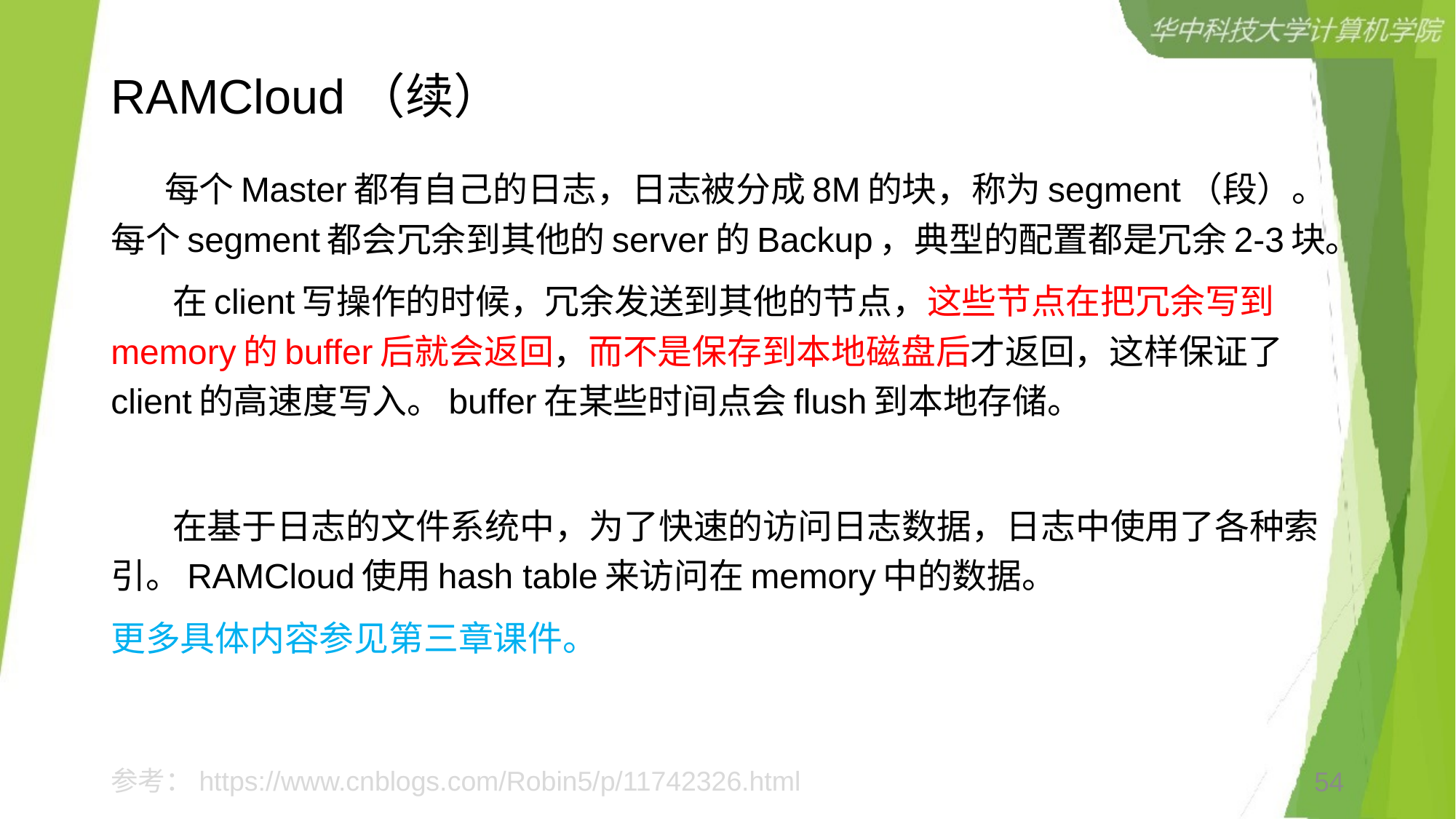

# RAMCloud（续）
      每个Master都有自己的日志，日志被分成8M的块，称为segment（段）。每个segment都会冗余到其他的server的Backup，典型的配置都是冗余2-3块。
       在client写操作的时候，冗余发送到其他的节点，这些节点在把冗余写到memory的buffer后就会返回，而不是保存到本地磁盘后才返回，这样保证了client的高速度写入。buffer在某些时间点会flush到本地存储。

       在基于日志的文件系统中，为了快速的访问日志数据，日志中使用了各种索引。RAMCloud使用hash table来访问在memory中的数据。
更多具体内容参见第三章课件。
参考：https://www.cnblogs.com/Robin5/p/11742326.html
54